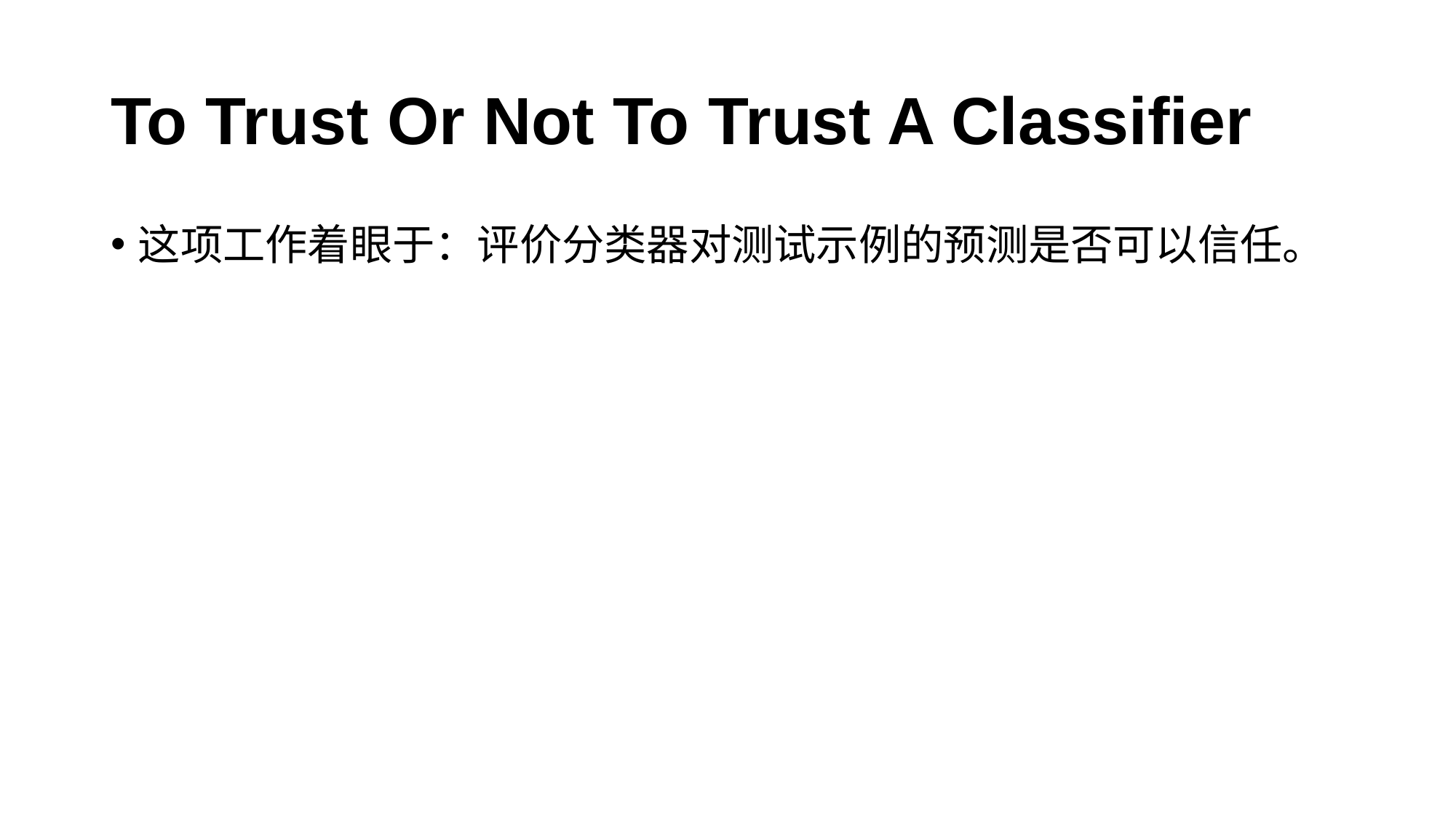

# To Trust Or Not To Trust A Classifier
这项工作着眼于：评价分类器对测试示例的预测是否可以信任。